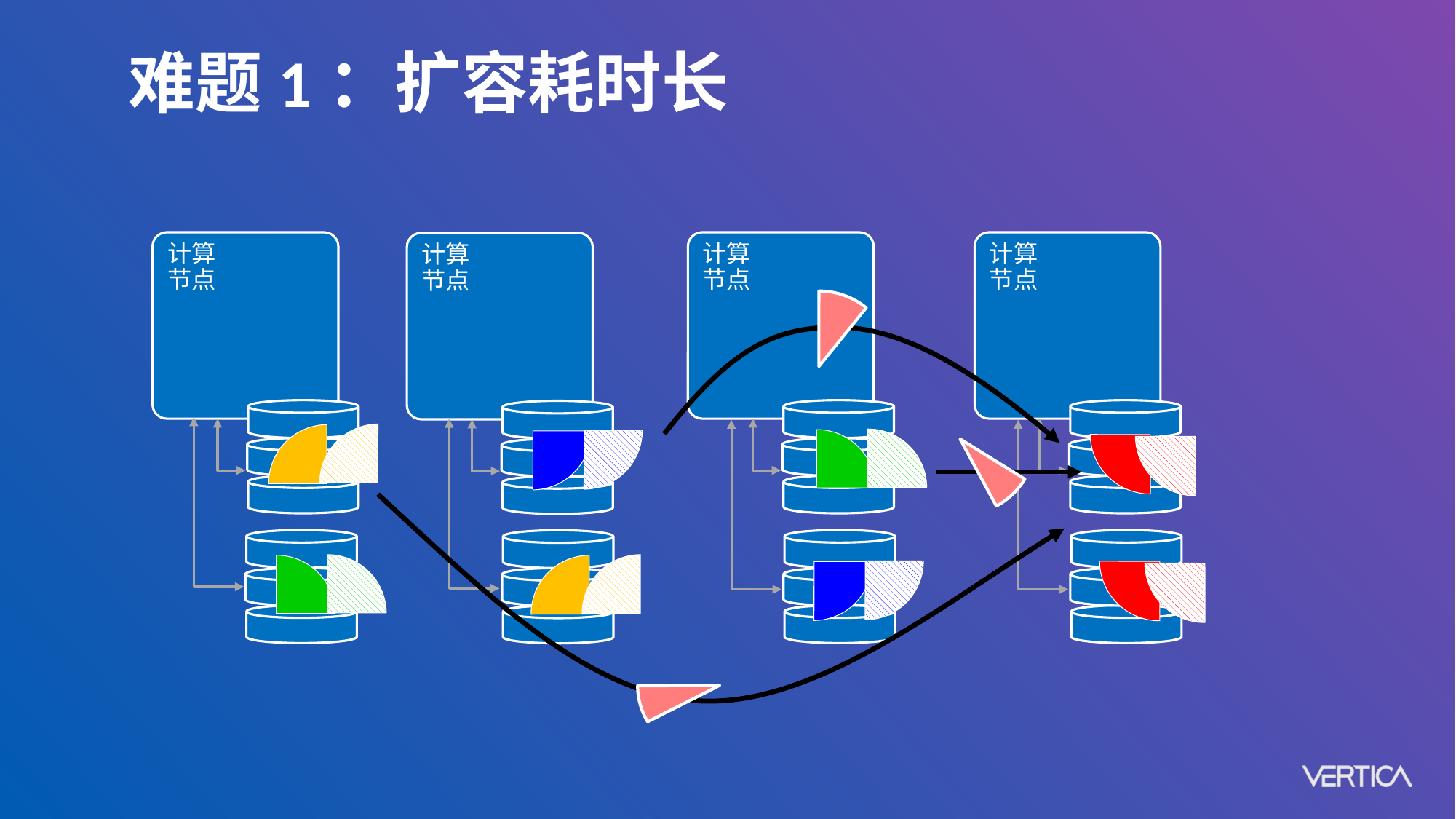

难题1：扩容耗时长
计算
节点

计算
节点

计算
节点

计算
节点